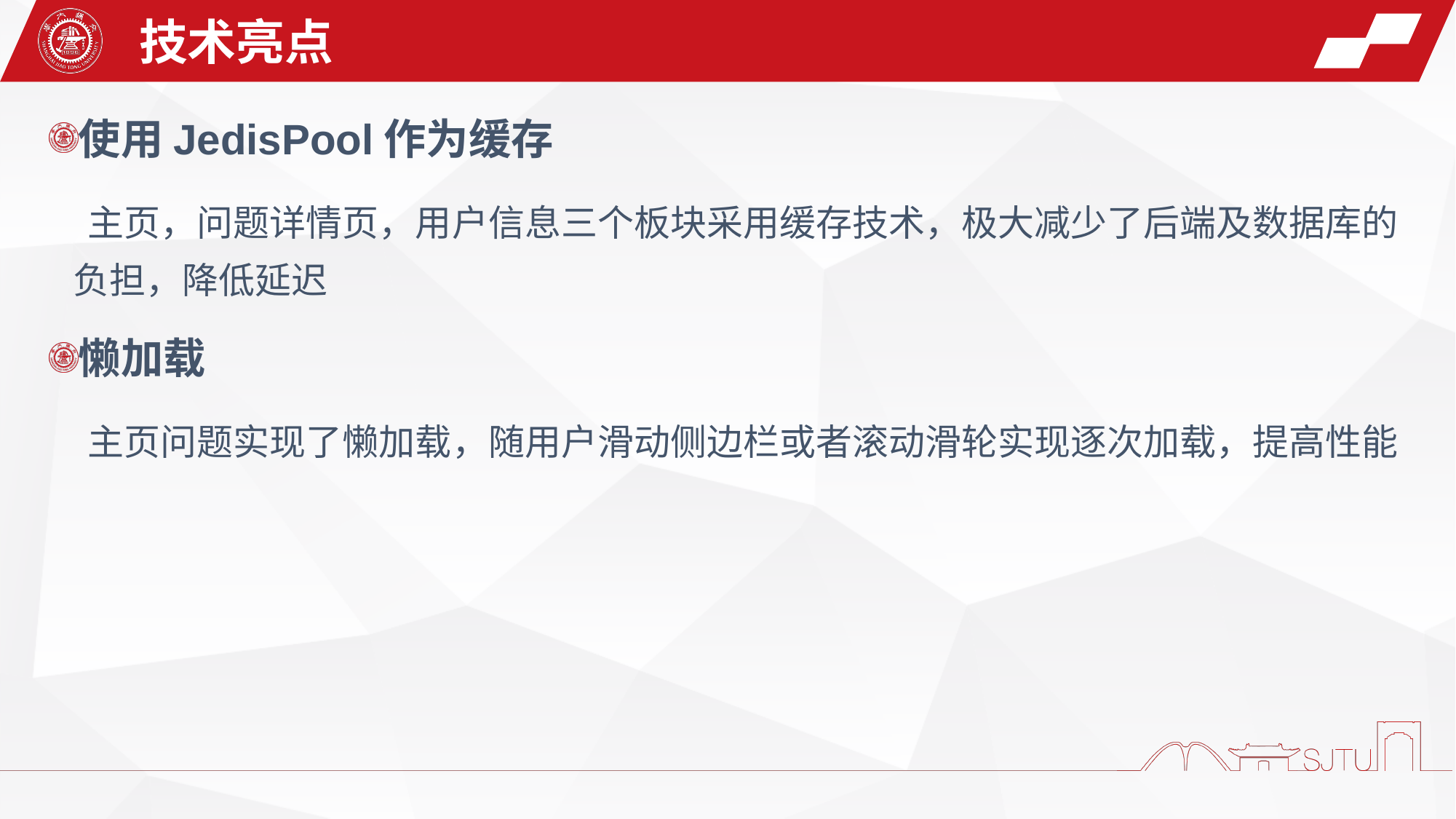

技术亮点
使用JedisPool作为缓存
   主页，问题详情页，用户信息三个板块采用缓存技术，极大减少了后端及数据库的     负担，降低延迟
懒加载
   主页问题实现了懒加载，随用户滑动侧边栏或者滚动滑轮实现逐次加载，提高性能